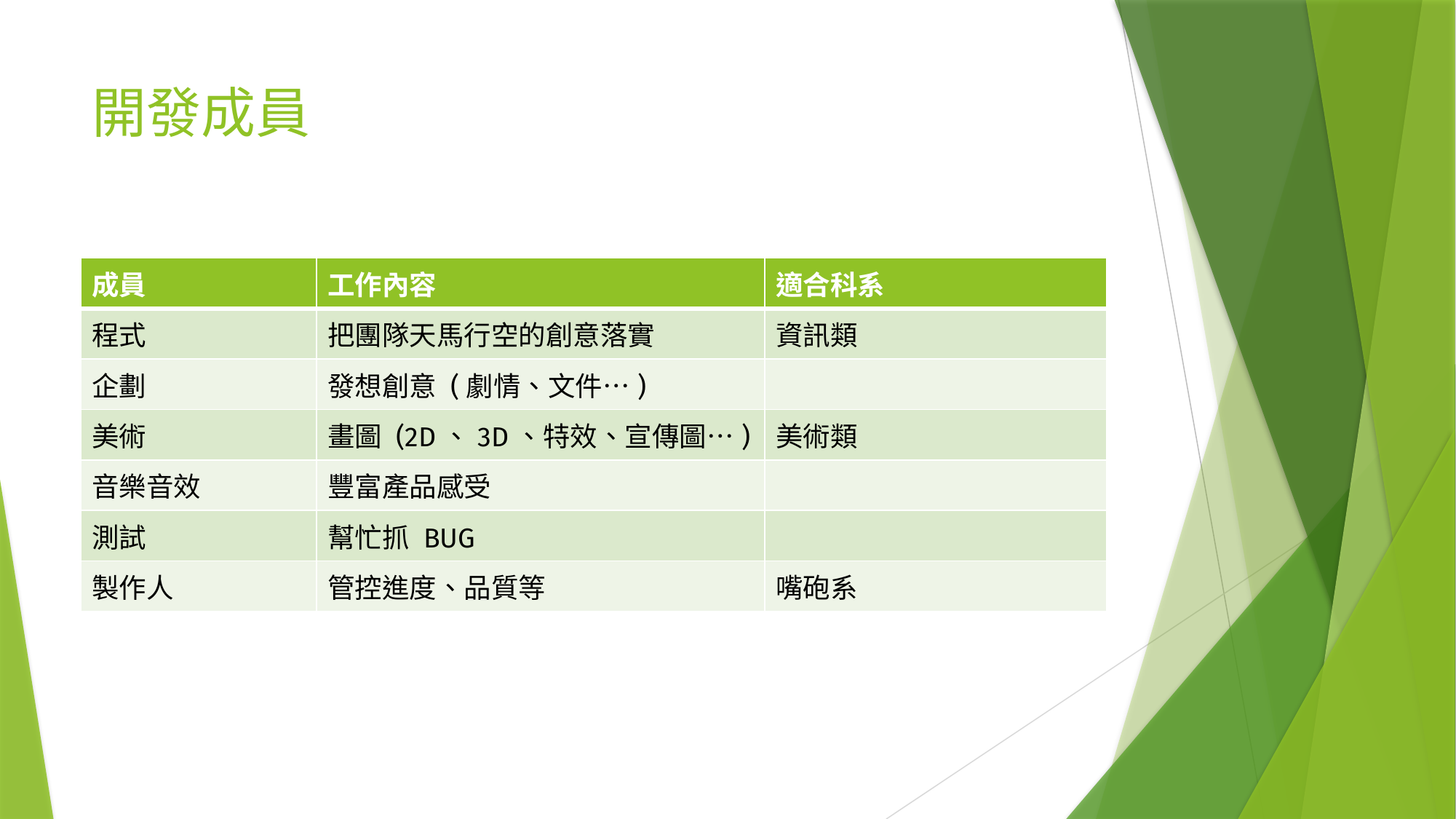

# 開發成員
| 成員 | 工作內容 | 適合科系 |
| --- | --- | --- |
| 程式 | 把團隊天馬行空的創意落實 | 資訊類 |
| 企劃 | 發想創意 (劇情、文件…) |  |
| 美術 | 畫圖 (2D、3D、特效、宣傳圖…) | 美術類 |
| 音樂音效 | 豐富產品感受 |  |
| 測試 | 幫忙抓 BUG |  |
| 製作人 | 管控進度、品質等 | 嘴砲系 |